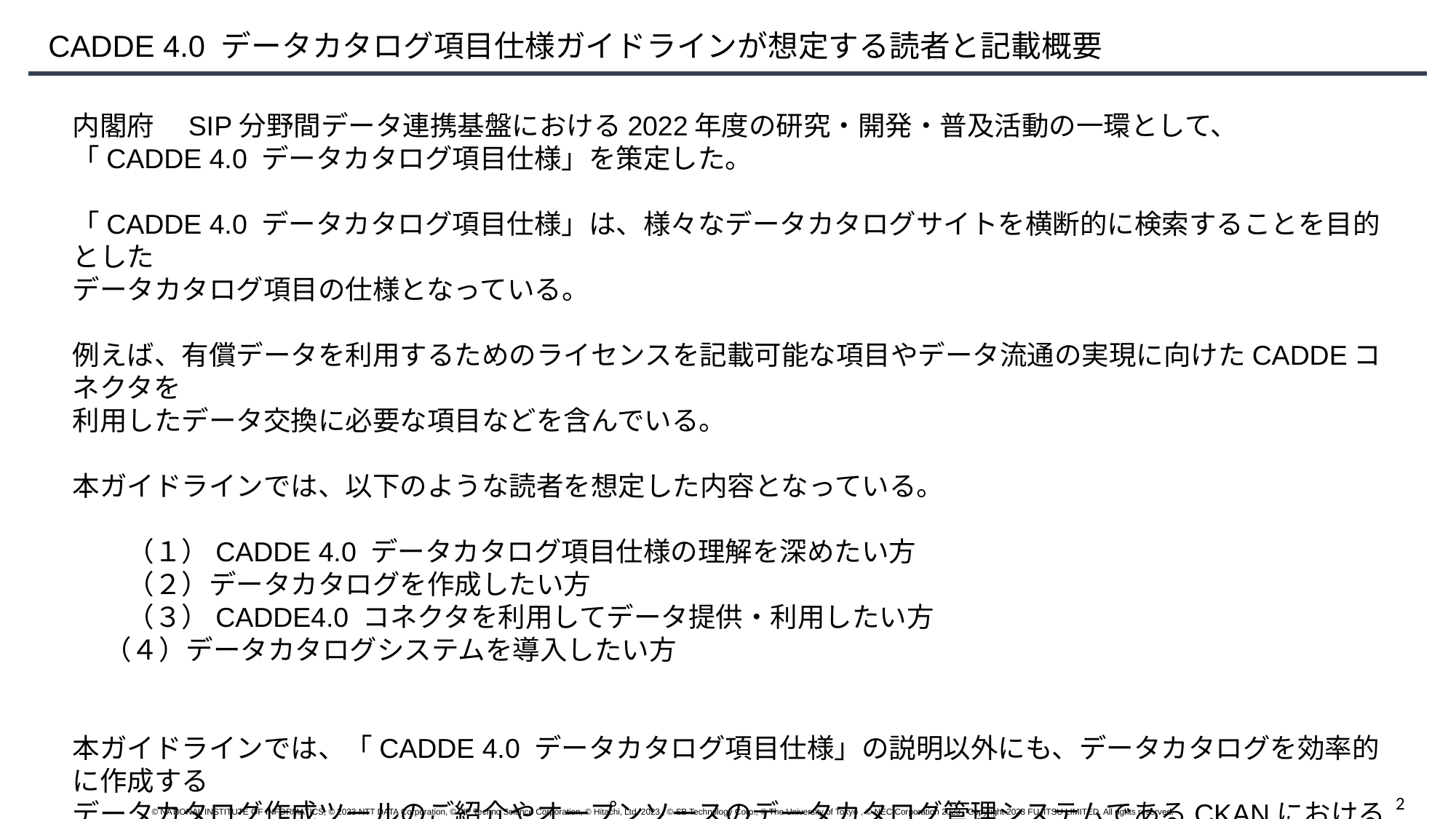

CADDE 4.0 データカタログ項目仕様ガイドラインが想定する読者と記載概要
内閣府　SIP分野間データ連携基盤における2022年度の研究・開発・普及活動の一環として、
「CADDE 4.0 データカタログ項目仕様」を策定した。

「CADDE 4.0 データカタログ項目仕様」は、様々なデータカタログサイトを横断的に検索することを目的とした
データカタログ項目の仕様となっている。

例えば、有償データを利用するためのライセンスを記載可能な項目やデータ流通の実現に向けたCADDEコネクタを
利用したデータ交換に必要な項目などを含んでいる。

本ガイドラインでは、以下のような読者を想定した内容となっている。

　　（１）CADDE 4.0 データカタログ項目仕様の理解を深めたい方
　　（２）データカタログを作成したい方
　　（３）CADDE4.0 コネクタを利用してデータ提供・利用したい方
    （４）データカタログシステムを導入したい方

本ガイドラインでは、「CADDE 4.0 データカタログ項目仕様」の説明以外にも、データカタログを効率的に作成する
データカタログ作成ツールのご紹介やオープンソースのデータカタログ管理システムであるCKANにおける実装方法も紹介する。